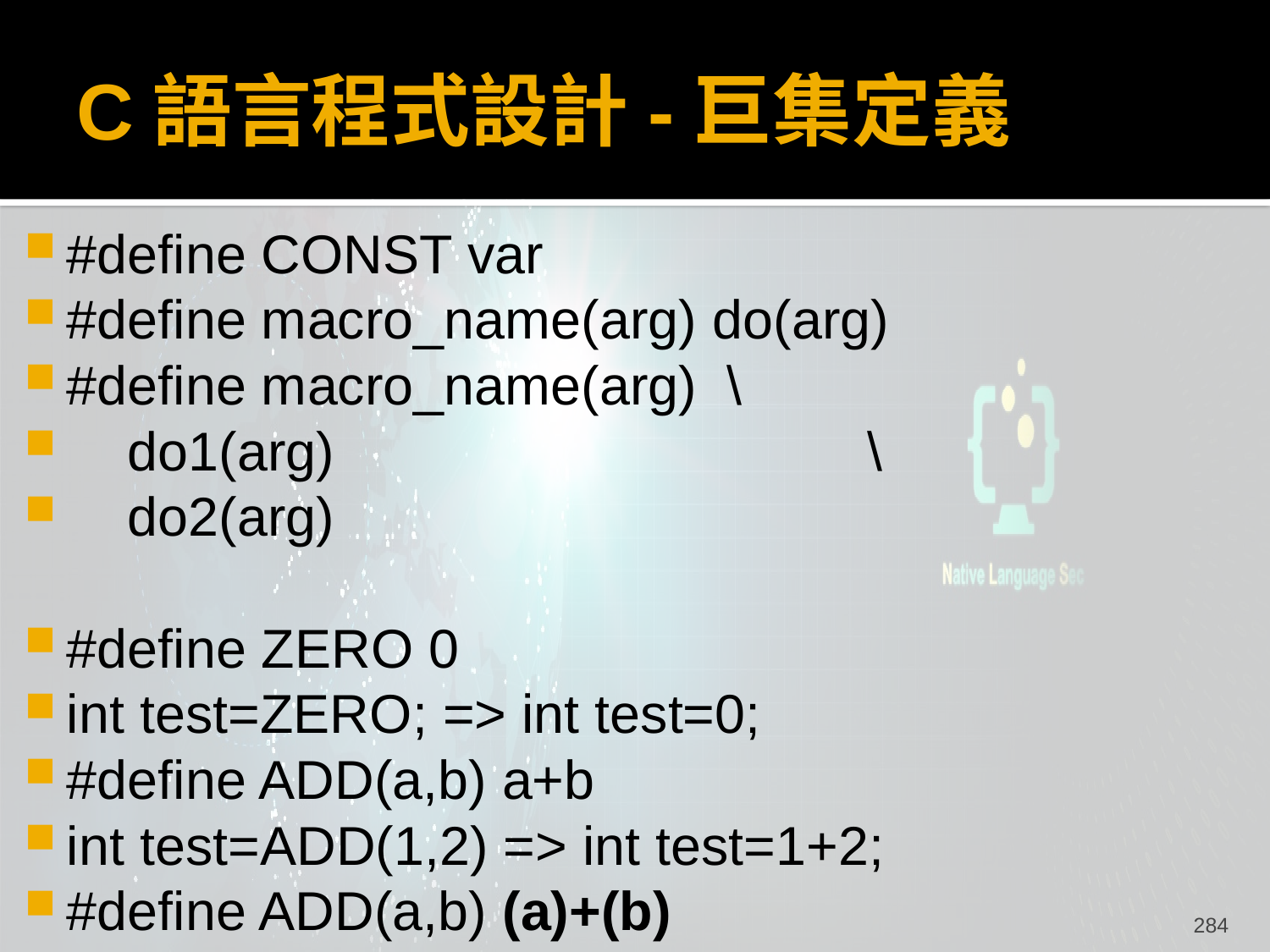

# C語言程式設計-巨集定義
#define CONST var
#define macro_name(arg) do(arg)
#define macro_name(arg)  \
    do1(arg)                                   \
    do2(arg)

#define ZERO 0
int test=ZERO; => int test=0;
#define ADD(a,b) a+b
int test=ADD(1,2) => int test=1+2;
#define ADD(a,b) (a)+(b)

284